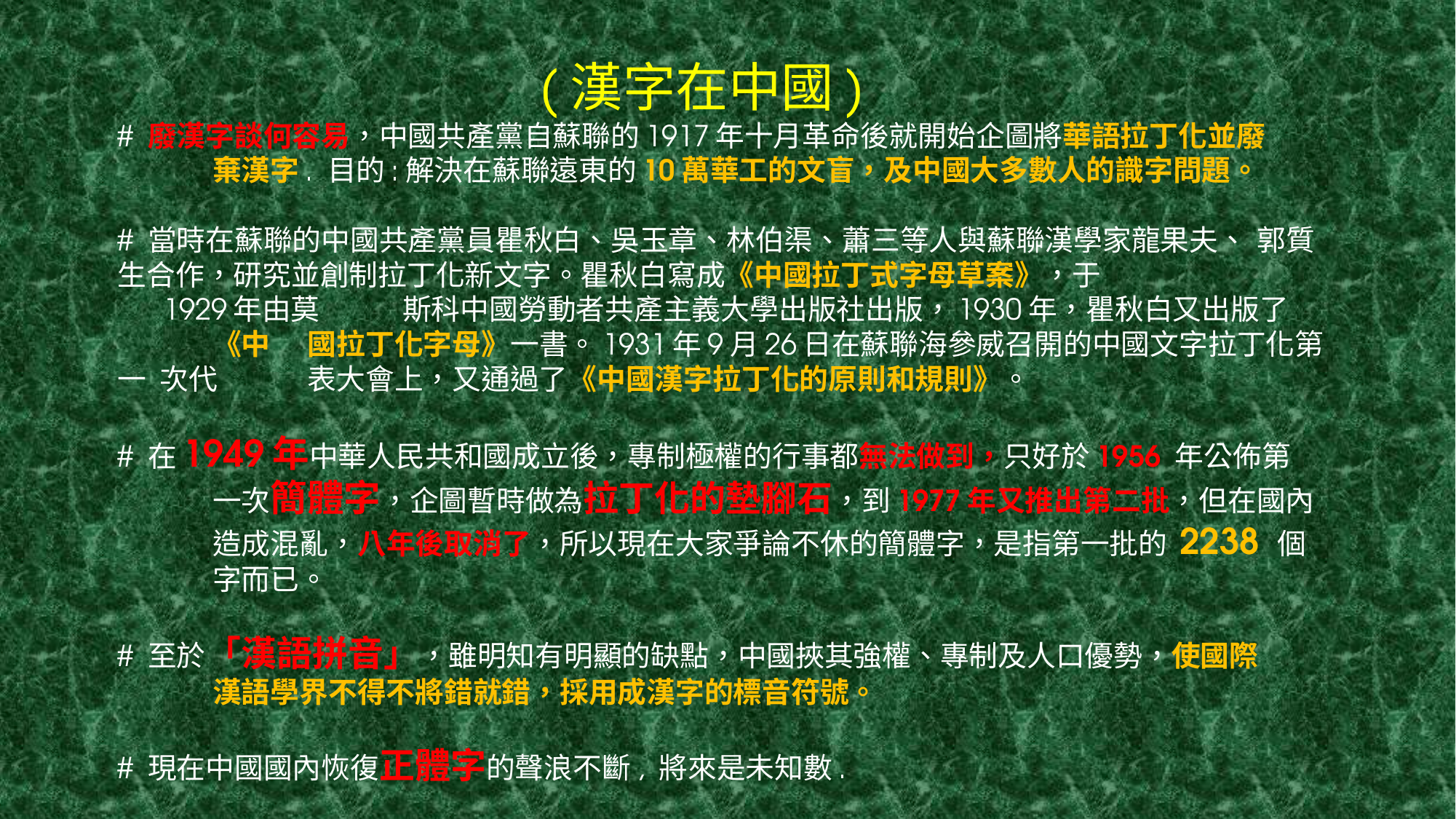

# (漢字在中國) # 廢漢字談何容易，中國共產黨自蘇聯的1917年十月革命後就開始企圖將華語拉丁化並廢  	棄漢字. 目的:解決在蘇聯遠東的10萬華工的文盲，及中國大多數人的識字問題。 # 當時在蘇聯的中國共產黨員瞿秋白、吳玉章、林伯渠、蕭三等人與蘇聯漢學家龍果夫、	郭質生合作，研究並創制拉丁化新文字。瞿秋白寫成《中國拉丁式字母草案》，于 1929年由莫	斯科中國勞動者共產主義大學出版社出版，1930年，瞿秋白又出版了	《中 	國拉丁化字母》一書。1931年9月26日在蘇聯海參威召開的中國文字拉丁化第一  次代	表大會上，又通過了《中國漢字拉丁化的原則和規則》。 # 在1949年中華人民共和國成立後，專制極權的行事都無法做到，只好於1956 年公佈第	一次簡體字，企圖暫時做為拉丁化的墊腳石，到1977年又推出第二批，但在國內	造成混亂，八年後取消了，所以現在大家爭論不休的簡體字，是指第一批的 2238 個	字而已。 # 至於「漢語拼音」，雖明知有明顯的缺點，中國挾其強權、專制及人口優勢，使國際	漢語學界不得不將錯就錯，採用成漢字的標音符號。 # 現在中國國內恢復正體字的聲浪不斷, 將來是未知數.